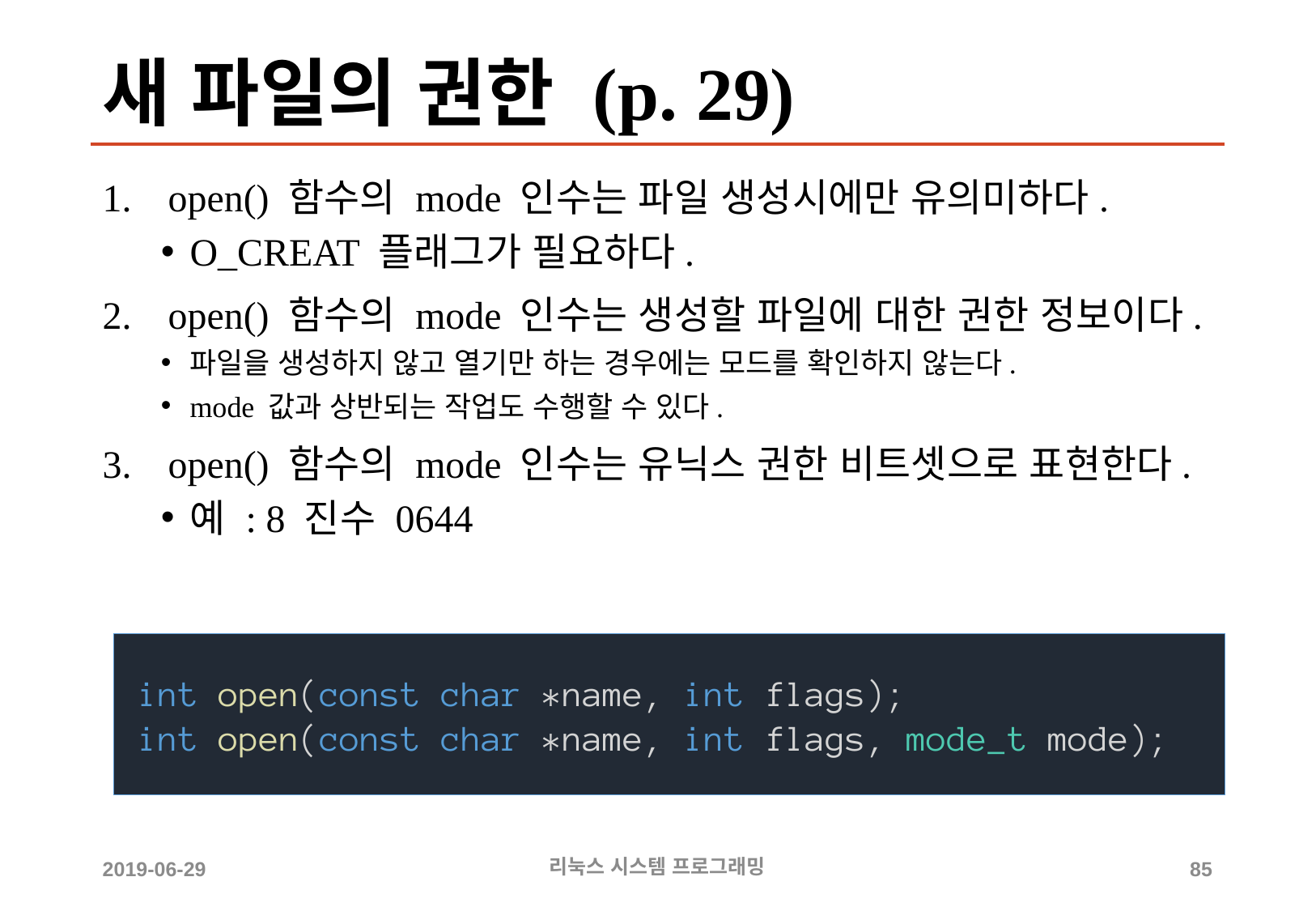

# 새 파일의 권한 (p. 29)
open() 함수의 mode 인수는 파일 생성시에만 유의미하다.
O_CREAT 플래그가 필요하다.
open() 함수의 mode 인수는 생성할 파일에 대한 권한 정보이다.
파일을 생성하지 않고 열기만 하는 경우에는 모드를 확인하지 않는다.
mode 값과 상반되는 작업도 수행할 수 있다.
open() 함수의 mode 인수는 유닉스 권한 비트셋으로 표현한다.
예 : 8 진수 0644
int open(const char *name, int flags);
int open(const char *name, int flags, mode_t mode);
2019-06-29
리눅스 시스템 프로그래밍
85